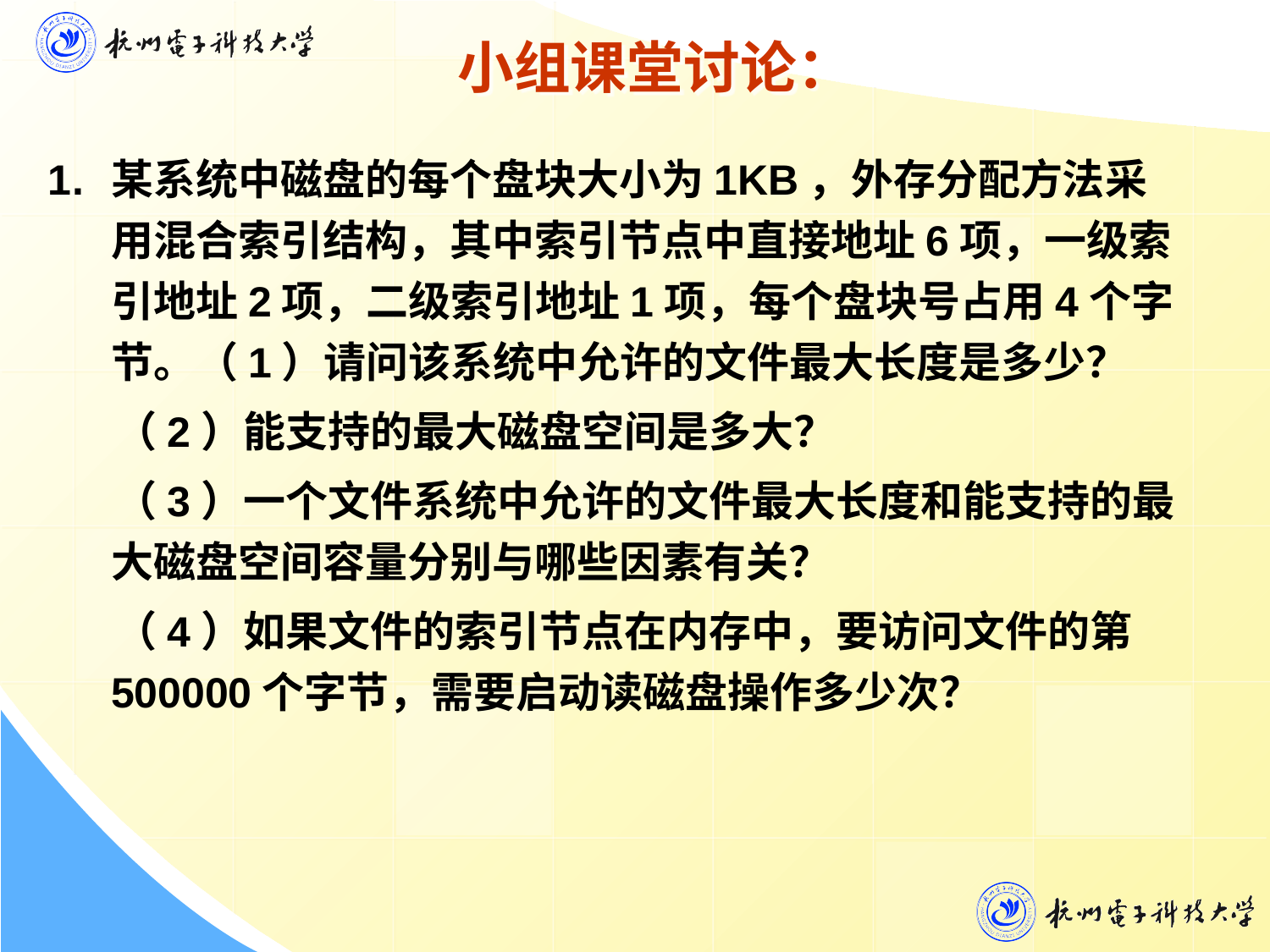

# 小组课堂讨论：
某系统中磁盘的每个盘块大小为1KB，外存分配方法采用混合索引结构，其中索引节点中直接地址6项，一级索引地址2项，二级索引地址1项，每个盘块号占用4个字节。（1）请问该系统中允许的文件最大长度是多少？
      （2）能支持的最大磁盘空间是多大？
      （3）一个文件系统中允许的文件最大长度和能支持的最大磁盘空间容量分别与哪些因素有关？
      （4）如果文件的索引节点在内存中，要访问文件的第500000个字节，需要启动读磁盘操作多少次？